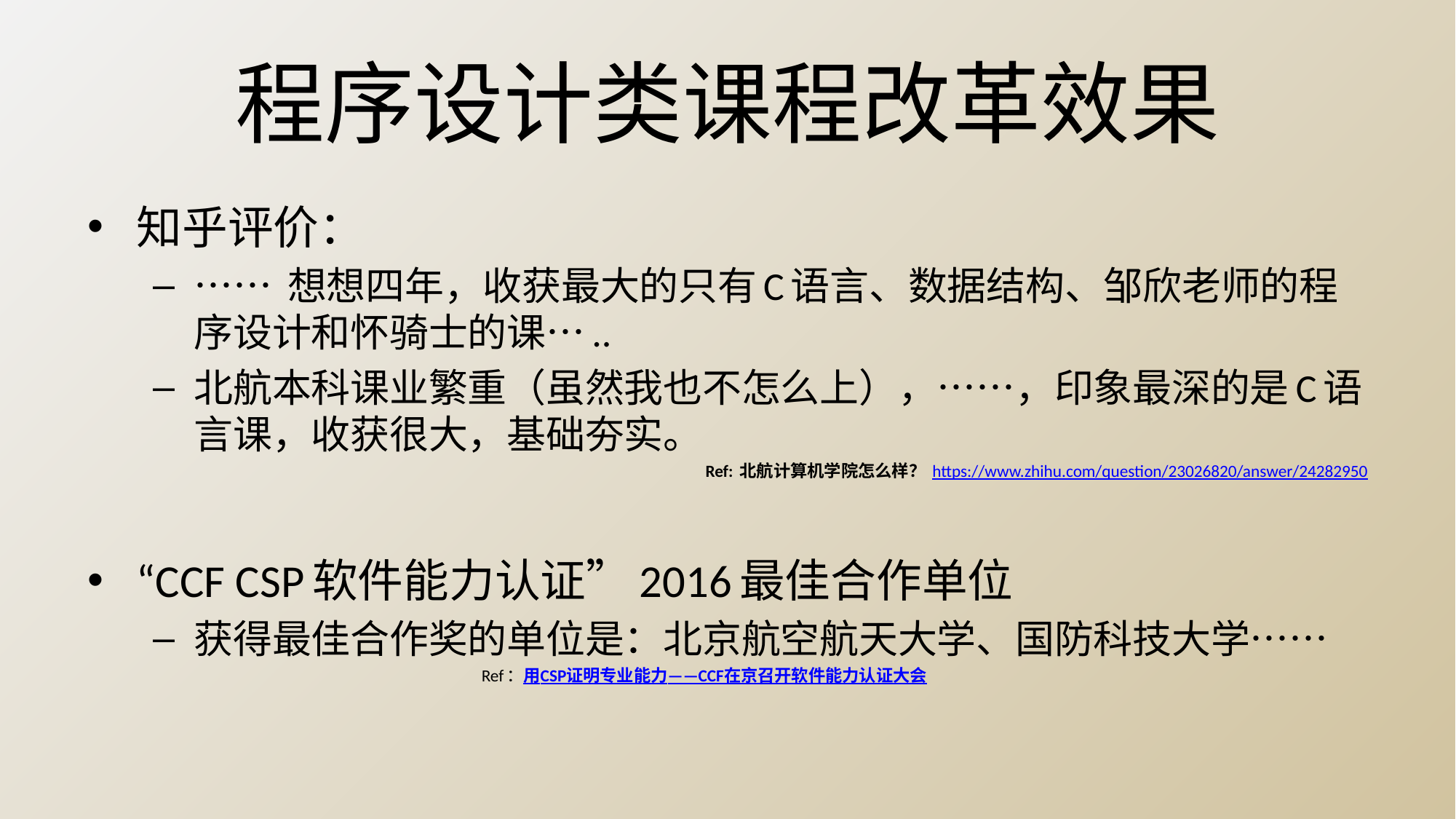

# 程序设计类课程改革效果
知乎评价：
…… 想想四年，收获最大的只有C语言、数据结构、邹欣老师的程序设计和怀骑士的课…..
北航本科课业繁重（虽然我也不怎么上），……，印象最深的是C语言课，收获很大，基础夯实。
Ref: 北航计算机学院怎么样？ https://www.zhihu.com/question/23026820/answer/24282950

“CCF CSP软件能力认证”2016最佳合作单位
获得最佳合作奖的单位是：北京航空航天大学、国防科技大学……
Ref：用CSP证明专业能力——CCF在京召开软件能力认证大会